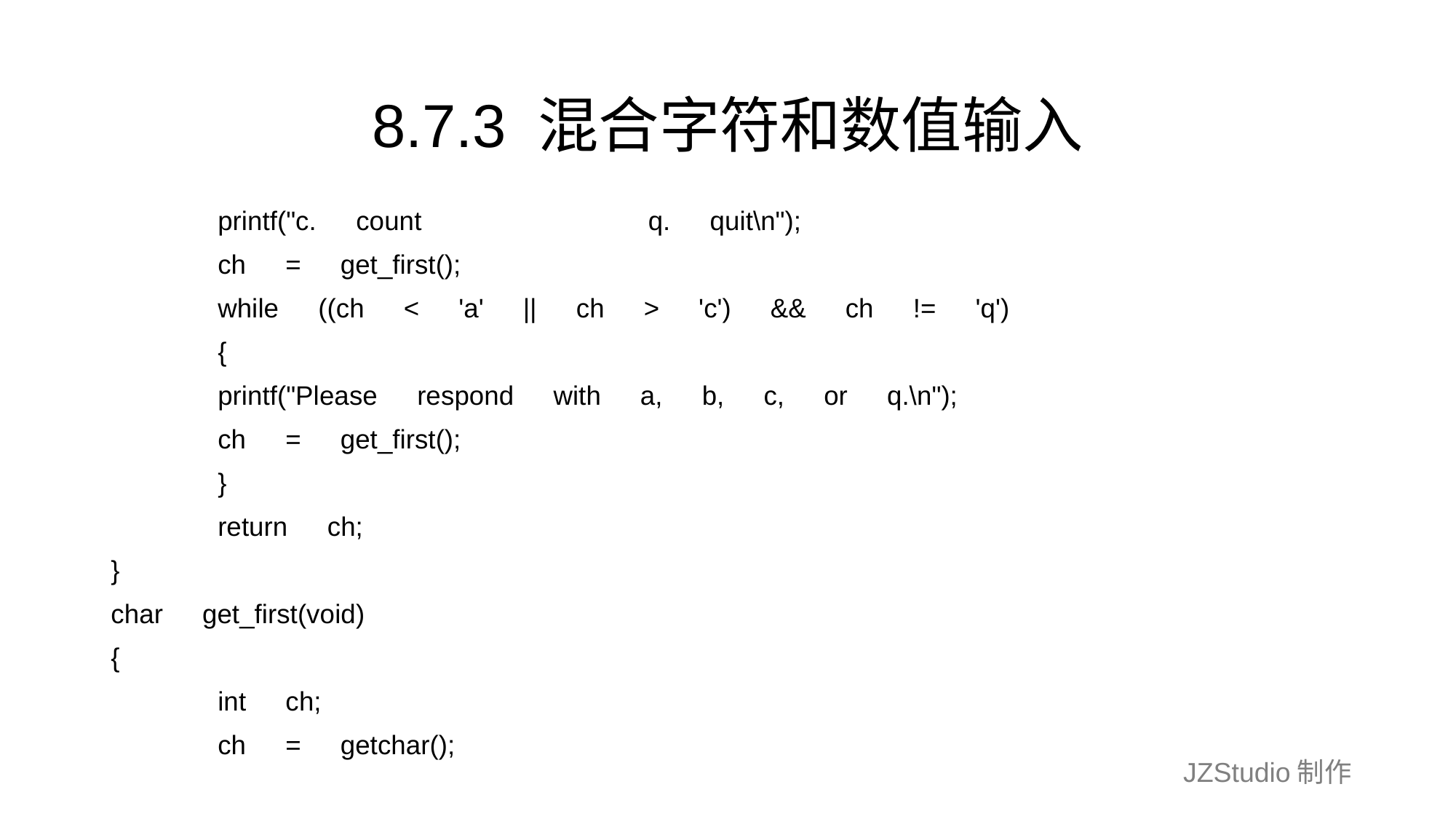

# 8.7.3 混合字符和数值输入
	printf("c.　count　　　　　　　　q.　quit\n");
	ch　=　get_first();
	while　((ch　<　'a'　||　ch　>　'c')　&&　ch　!=　'q')
	{
		printf("Please　respond　with　a,　b,　c,　or　q.\n");
		ch　=　get_first();
	}
	return　ch;
}
char　get_first(void)
{
	int　ch;
	ch　=　getchar();